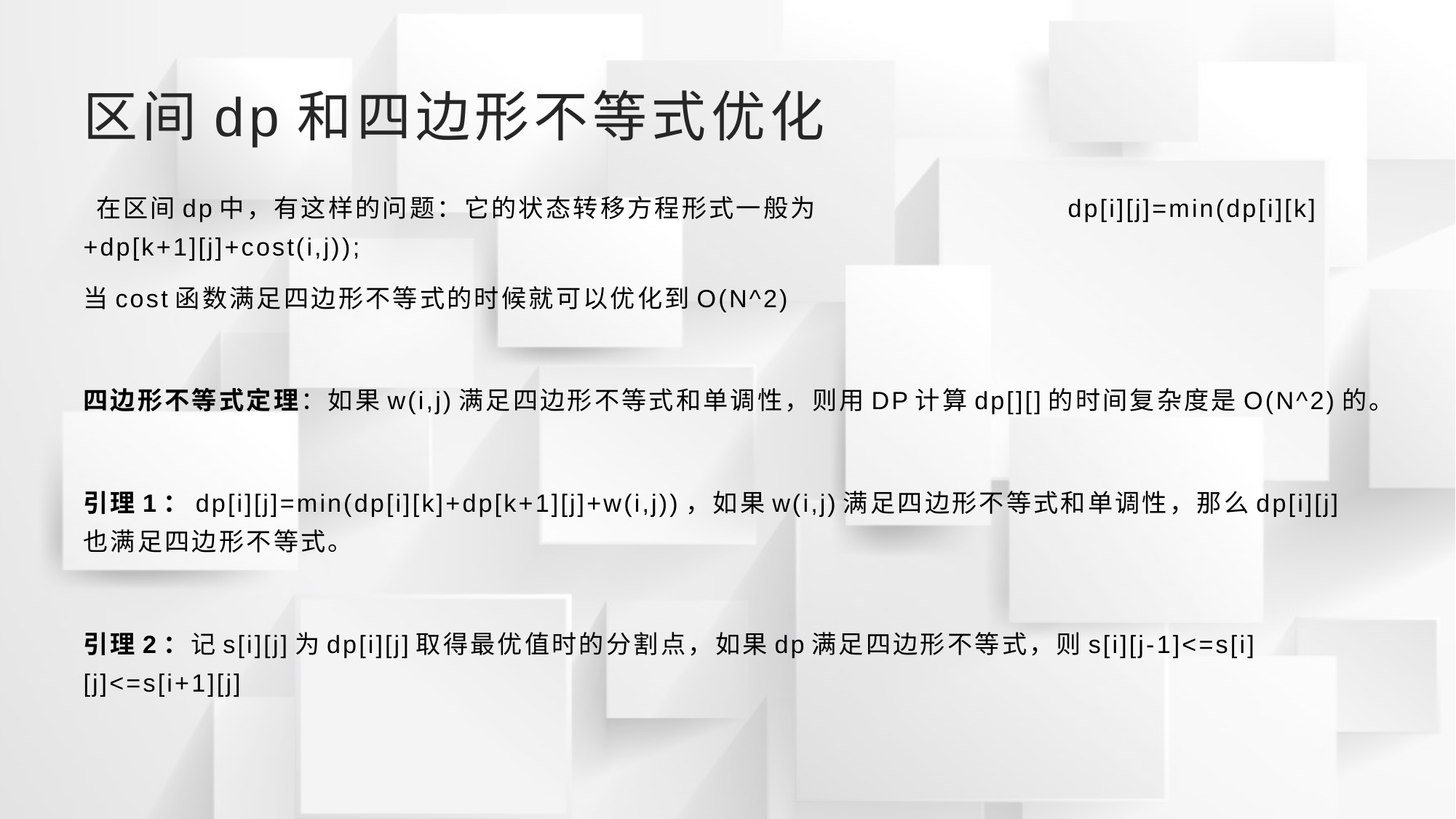

# 区间dp和四边形不等式优化
 在区间dp中，有这样的问题：它的状态转移方程形式一般为                          	dp[i][j]=min(dp[i][k]+dp[k+1][j]+cost(i,j));
当cost函数满足四边形不等式的时候就可以优化到O(N^2)

四边形不等式定理：如果w(i,j)满足四边形不等式和单调性，则用DP计算dp[][]的时间复杂度是O(N^2)的。

引理1：dp[i][j]=min(dp[i][k]+dp[k+1][j]+w(i,j))，如果w(i,j)满足四边形不等式和单调性，那么dp[i][j]也满足四边形不等式。

引理2：记s[i][j]为dp[i][j]取得最优值时的分割点，如果dp满足四边形不等式，则s[i][j-1]<=s[i][j]<=s[i+1][j]